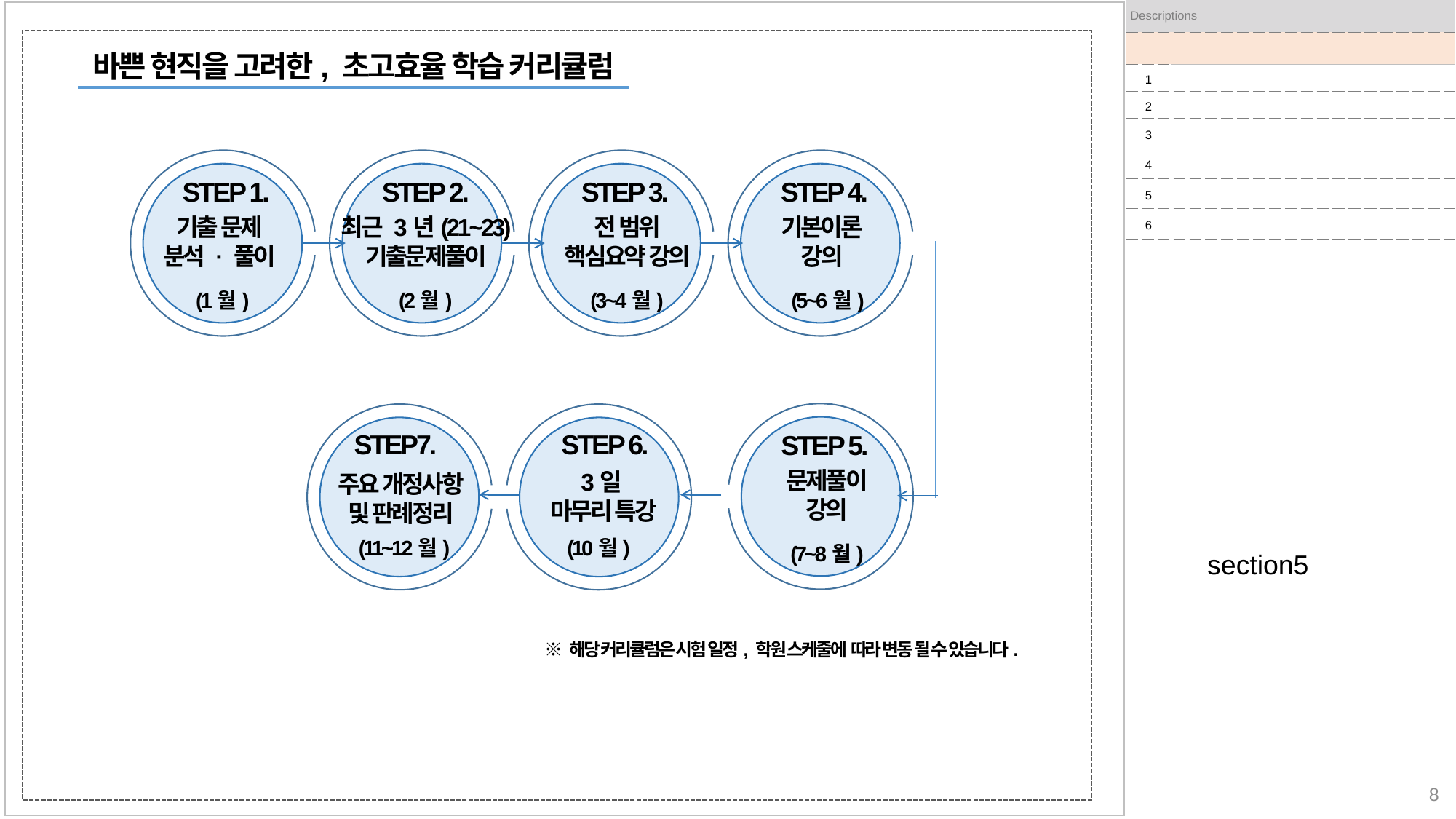

| Descriptions |  |
| --- | --- |
|  |  |
| 1 |  |
| 2 |  |
| 3 |  |
| 4 |  |
| 5 |  |
| 6 |  |

바쁜 현직을 고려한, 초고효율 학습 커리큘럼

STEP 1.
STEP 2.
STEP 3.
STEP 4.
최근 3년(21~23)
기출문제풀이
전 범위
핵심요약 강의
기본이론
강의
기출 문제
분석 · 풀이
(1월)
(2월)
(3~4월)
(5~6월)

STEP7.
STEP 6.
STEP 5.
문제풀이
강의
3일
마무리 특강
주요 개정사항
및 판례정리
(11~12월)
(10월)
(7~8월)
section5
※ 해당 커리큘럼은 시험 일정, 학원 스케줄에  따라 변동 될 수 있습니다.
8